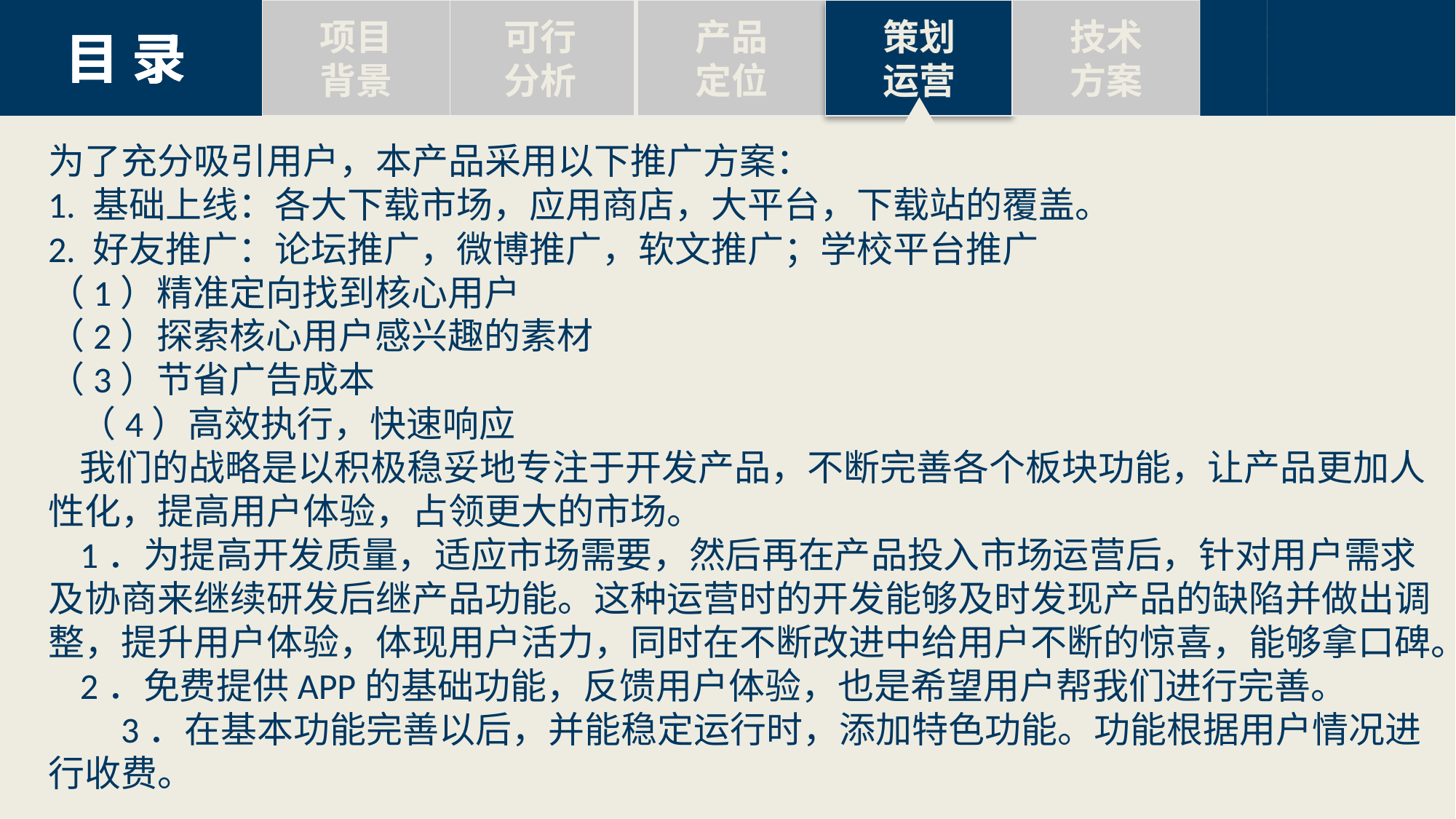

产品
定位
策划
运营
标题六
Text here
标题六
Text here

技术
方案
可行
分析

项目
背景
标题六
Text here
标题六
Text here
标题六
Text here
标题六
Text here

目 录
目 录
目 录
目 录
目 录
目 录
目 录

为了充分吸引用户，本产品采用以下推广方案：1. 基础上线：各大下载市场，应用商店，大平台，下载站的覆盖。2. 好友推广：论坛推广，微博推广，软文推广；学校平台推广（1）精准定向找到核心用户（2）探索核心用户感兴趣的素材（3）节省广告成本（4）高效执行，快速响应
我们的战略是以积极稳妥地专注于开发产品，不断完善各个板块功能，让产品更加人性化，提高用户体验，占领更大的市场。1．为提高开发质量，适应市场需要，然后再在产品投入市场运营后，针对用户需求及协商来继续研发后继产品功能。这种运营时的开发能够及时发现产品的缺陷并做出调整，提升用户体验，体现用户活力，同时在不断改进中给用户不断的惊喜，能够拿口碑。2．免费提供APP的基础功能，反馈用户体验，也是希望用户帮我们进行完善。3．在基本功能完善以后，并能稳定运行时，添加特色功能。功能根据用户情况进行收费。
13